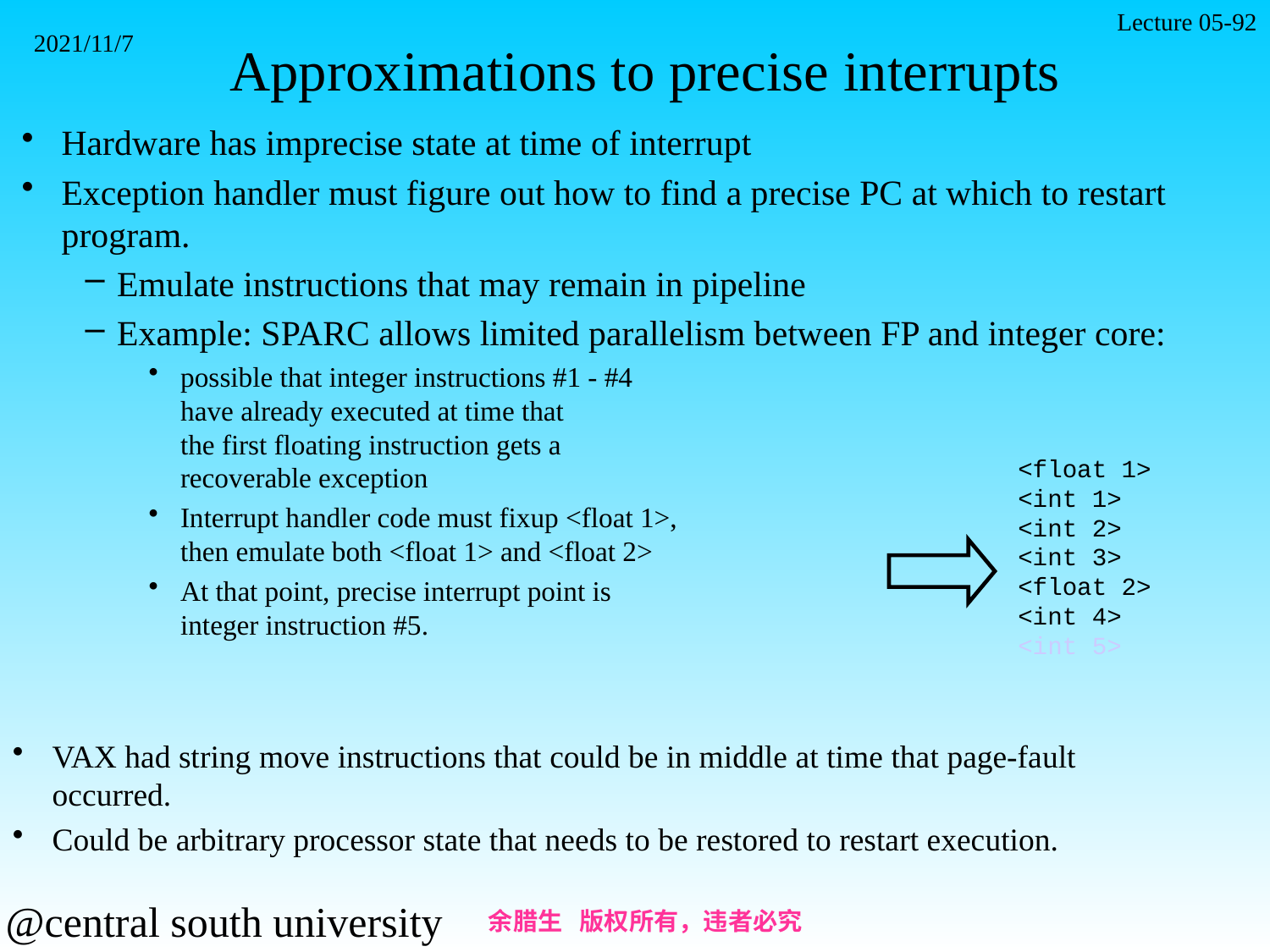

Lecture 05-92
2021/11/7
# Approximations to precise interrupts
Hardware has imprecise state at time of interrupt
Exception handler must figure out how to find a precise PC at which to restart program.
Emulate instructions that may remain in pipeline
Example: SPARC allows limited parallelism between FP and integer core:
possible that integer instructions #1 - #4
have already executed at time that
the first floating instruction gets a
recoverable exception
Interrupt handler code must fixup <float 1>,
then emulate both <float 1> and <float 2>
At that point, precise interrupt point is
integer instruction #5.
<float 1>
<int 1>
<int 2>
<int 3>
<float 2>
<int 4>
<int 5>

VAX had string move instructions that could be in middle at time that page-fault occurred.
Could be arbitrary processor state that needs to be restored to restart execution.
余腊生   版权所有，违者必究